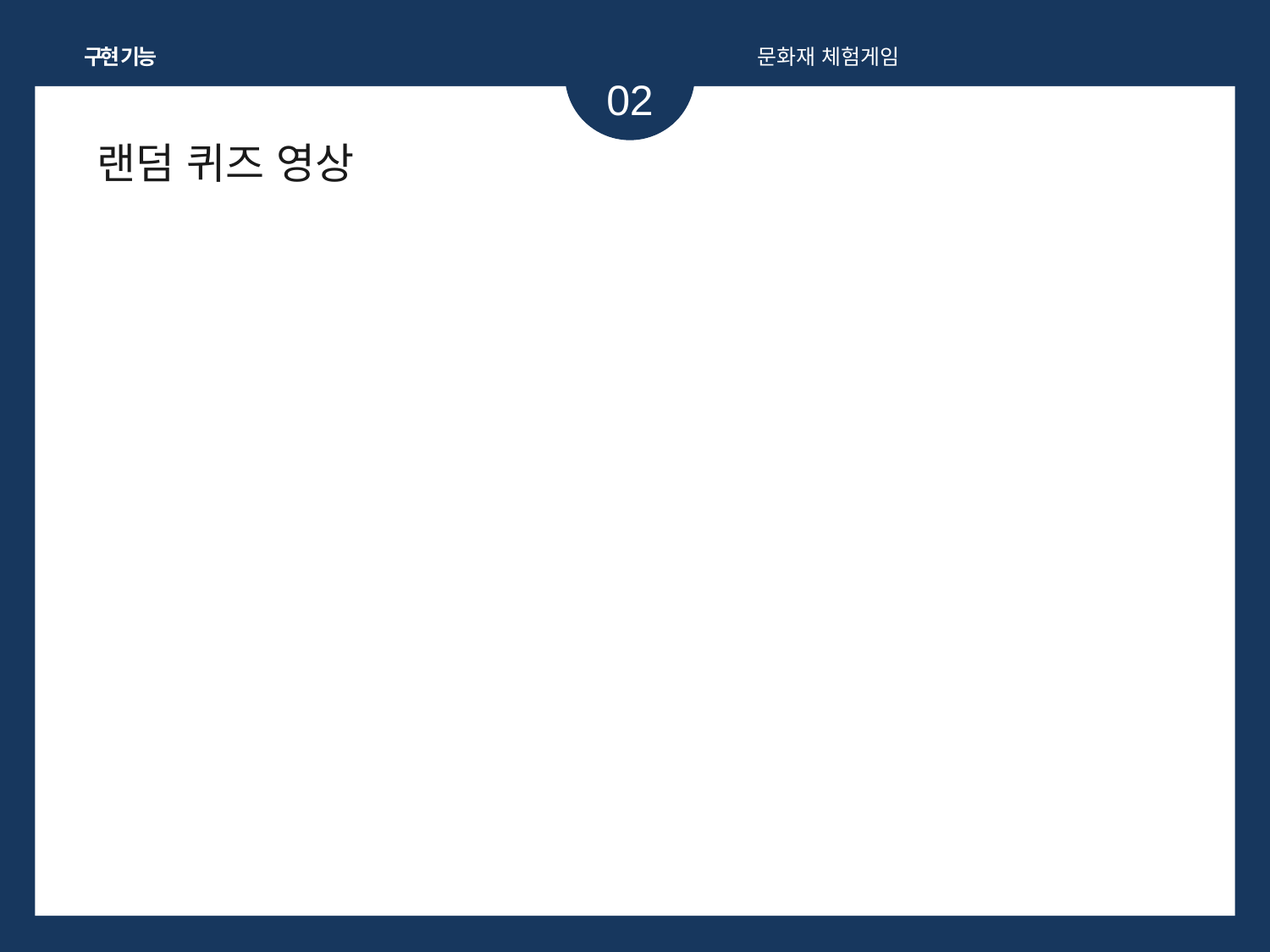

구현 기능
문화재 체험게임
02

랜덤 퀴즈 영상